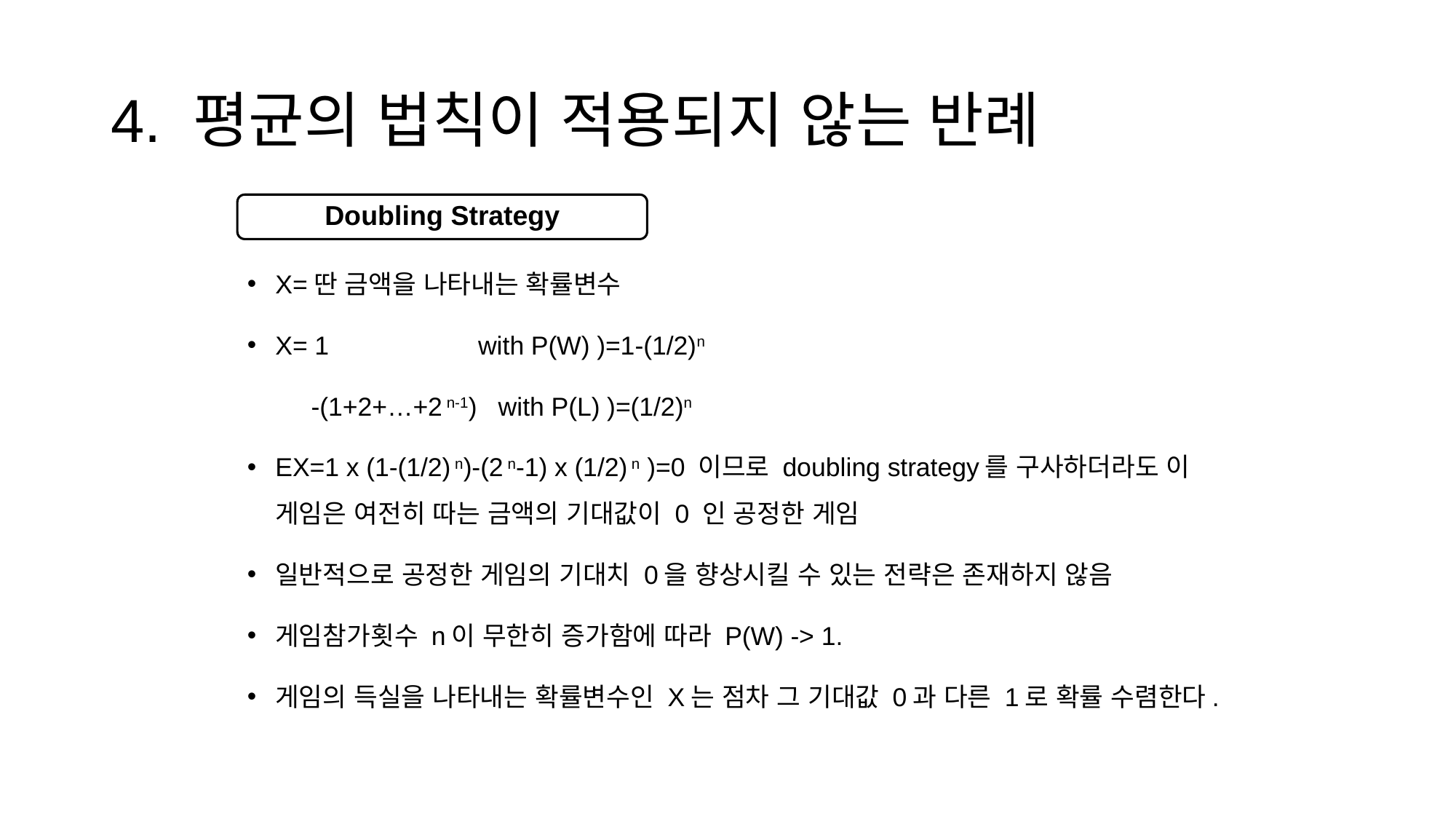

# 4. 평균의 법칙이 적용되지 않는 반례

X=딴 금액을 나타내는 확률변수
X= 1                     with P(W) )=1-(1/2)n
         -(1+2+…+2 n-1)   with P(L) )=(1/2)n
EX=1 x (1-(1/2) n)-(2 n-1) x (1/2) n )=0 이므로 doubling strategy를 구사하더라도 이 게임은 여전히 따는 금액의 기대값이 0 인 공정한 게임
일반적으로 공정한 게임의 기대치 0을 향상시킬 수 있는 전략은 존재하지 않음
게임참가횟수 n이 무한히 증가함에 따라 P(W) -> 1.
게임의 득실을 나타내는 확률변수인 X는 점차 그 기대값 0과 다른 1로 확률 수렴한다.

Doubling Strategy